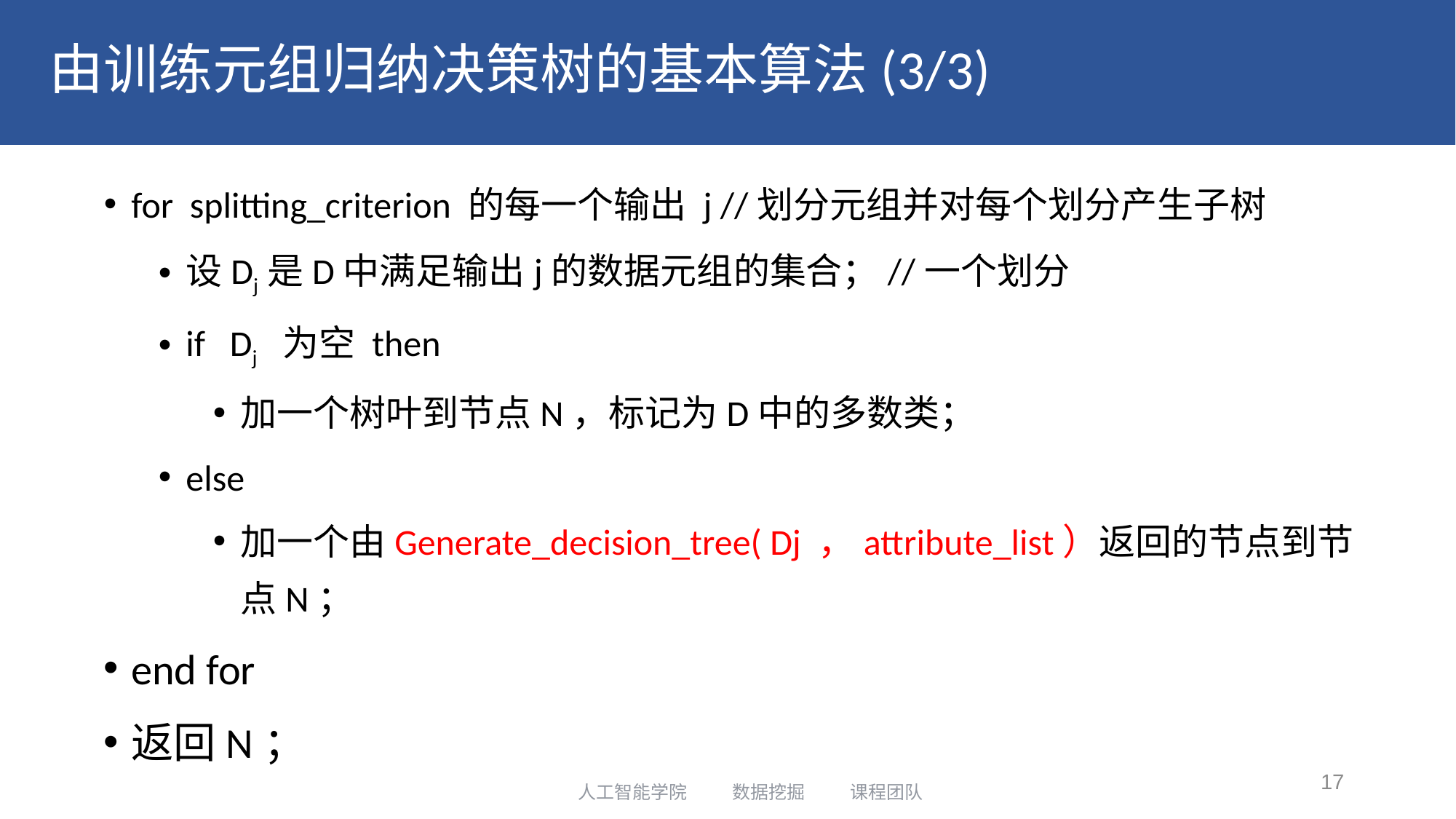

# 由训练元组归纳决策树的基本算法(3/3)
for  splitting_criterion 的每一个输出 j //划分元组并对每个划分产生子树
设Dj是D中满足输出j的数据元组的集合；//一个划分
if   Dj  为空 then
加一个树叶到节点N，标记为D中的多数类；
else
加一个由Generate_decision_tree( Dj ，attribute_list）返回的节点到节点N；
end for
返回N；

17
人工智能学院        数据挖掘        课程团队